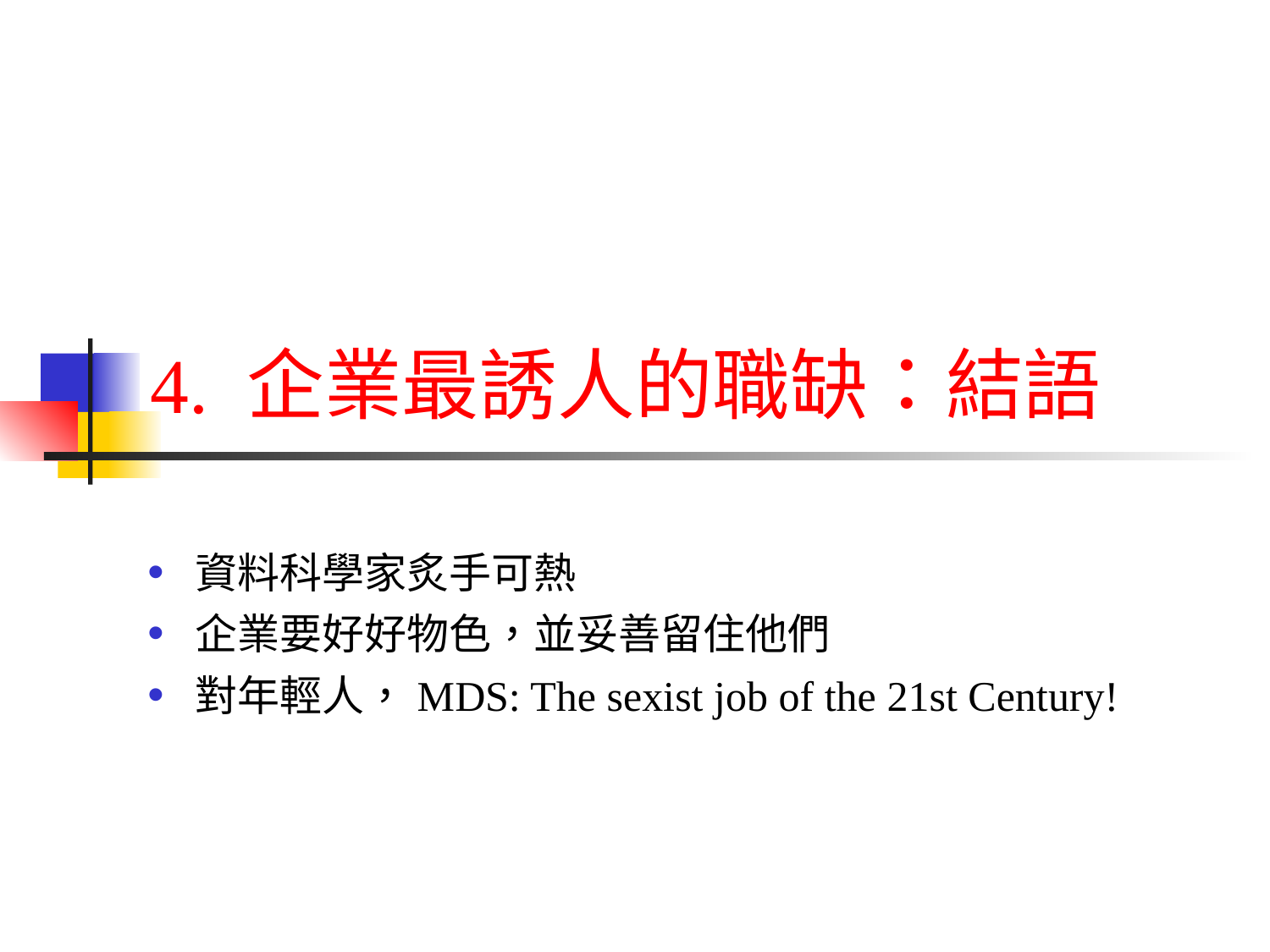

# 4. 企業最誘人的職缺：結語
資料科學家炙手可熱
企業要好好物色，並妥善留住他們
對年輕人，MDS: The sexist job of the 21st Century!